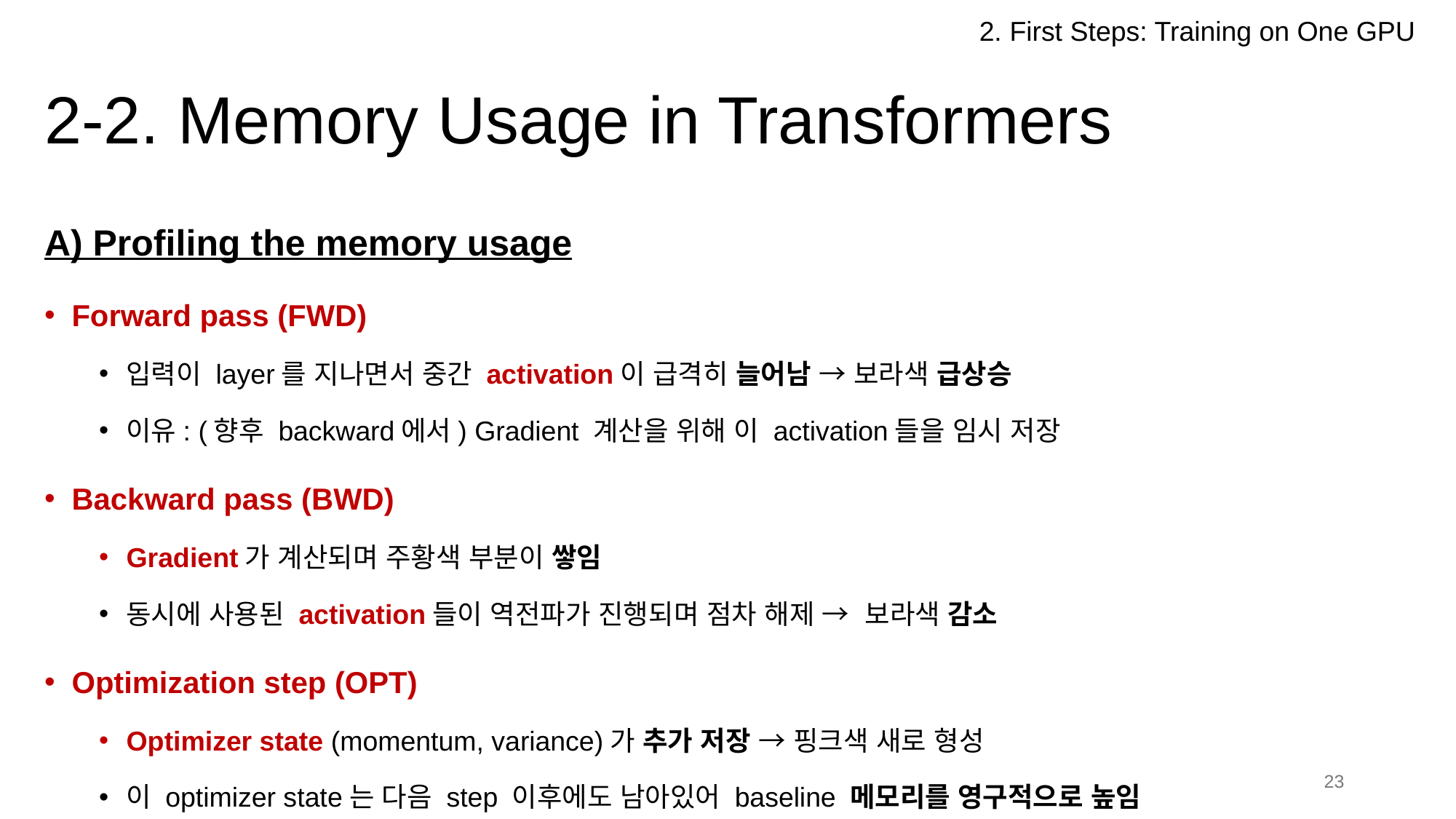

2. First Steps: Training on One GPU
# 2-2. Memory Usage in Transformers
A) Profiling the memory usage
Forward pass (FWD)
입력이 layer를 지나면서 중간 activation이 급격히 늘어남 → 보라색 급상승
이유: (향후 backward에서) Gradient 계산을 위해 이 activation들을 임시 저장
Backward pass (BWD)
Gradient가 계산되며 주황색 부분이 쌓임
동시에 사용된 activation들이 역전파가 진행되며 점차 해제 →  보라색 감소
Optimization step (OPT)
Optimizer state (momentum, variance)가 추가 저장 → 핑크색 새로 형성
이 optimizer state는 다음 step 이후에도 남아있어 baseline 메모리를 영구적으로 높임
23